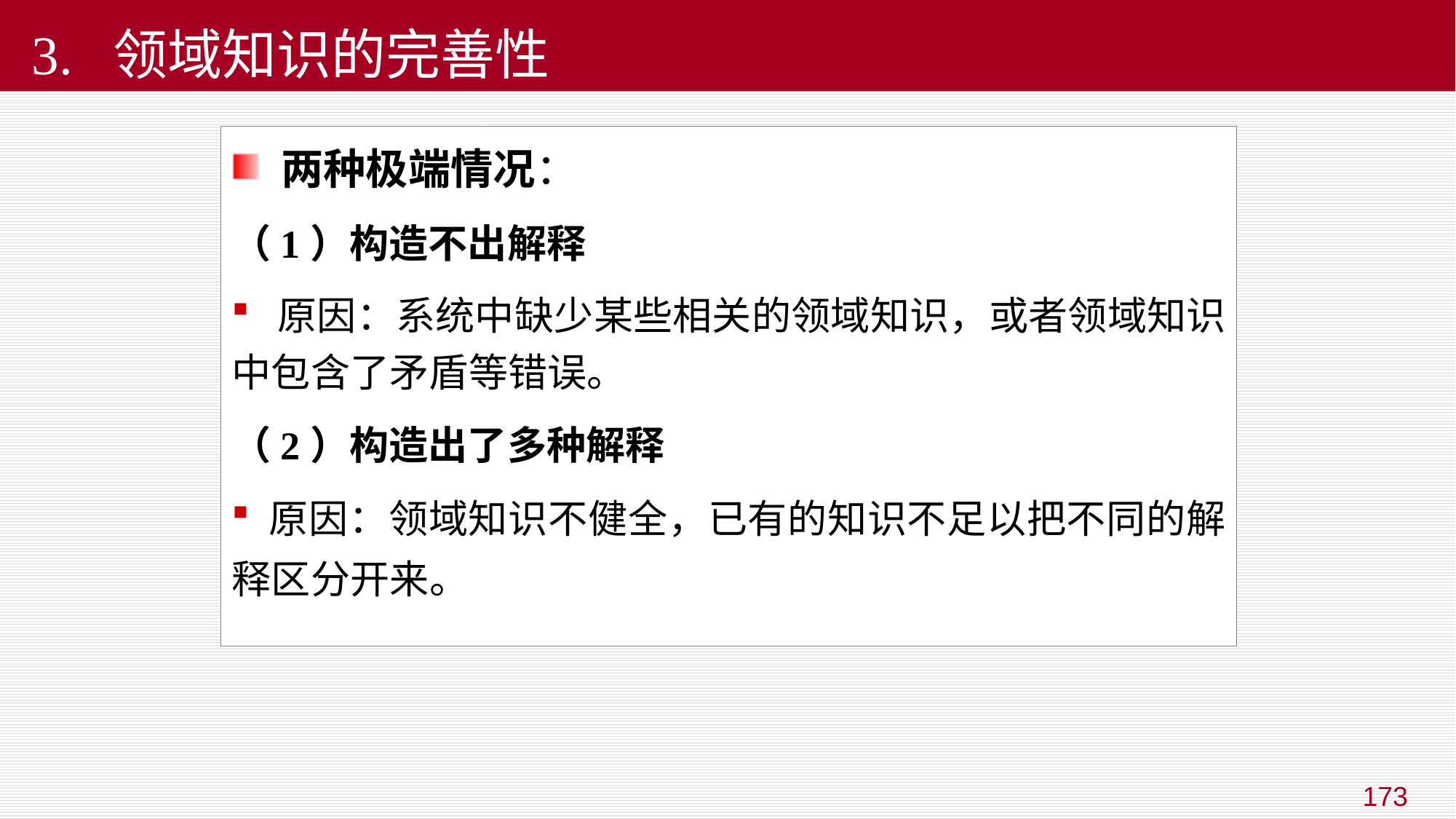

# 3.  领域知识的完善性
 两种极端情况：
（1）构造不出解释
  原因：系统中缺少某些相关的领域知识，或者领域知识中包含了矛盾等错误。
（2）构造出了多种解释
 原因：领域知识不健全，已有的知识不足以把不同的解释区分开来。
173